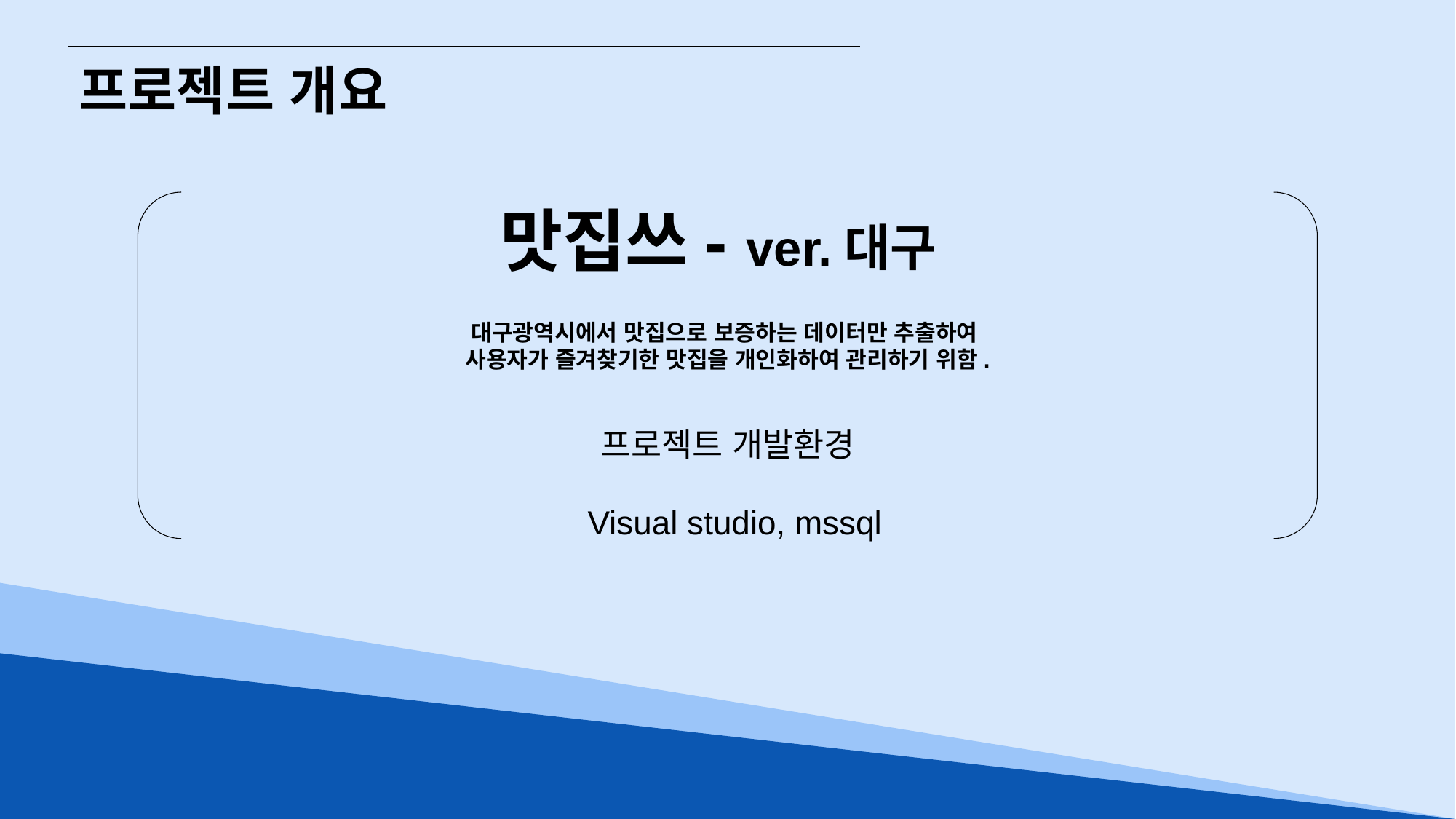

프로젝트 개요

맛집쓰- ver.대구
대구광역시에서 맛집으로 보증하는 데이터만 추출하여
사용자가 즐겨찾기한 맛집을 개인화하여 관리하기 위함.
프로젝트 개발환경
Visual studio, mssql